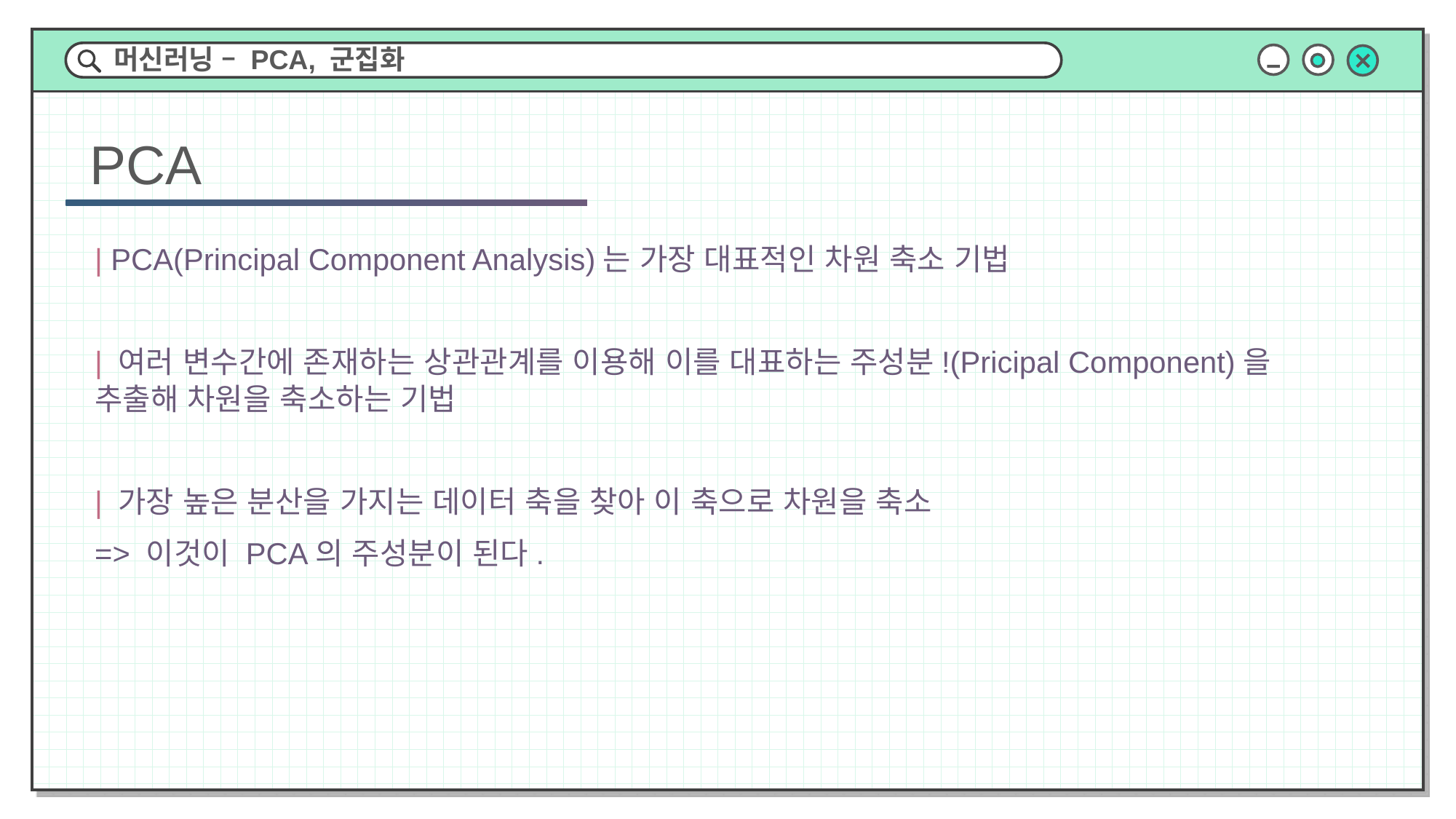

머신러닝 – PCA, 군집화

PCA

| PCA(Principal Component Analysis)는 가장 대표적인 차원 축소 기법

| 여러 변수간에 존재하는 상관관계를 이용해 이를 대표하는 주성분!(Pricipal Component)을 추출해 차원을 축소하는 기법

| 가장 높은 분산을 가지는 데이터 축을 찾아 이 축으로 차원을 축소
=> 이것이 PCA의 주성분이 된다.